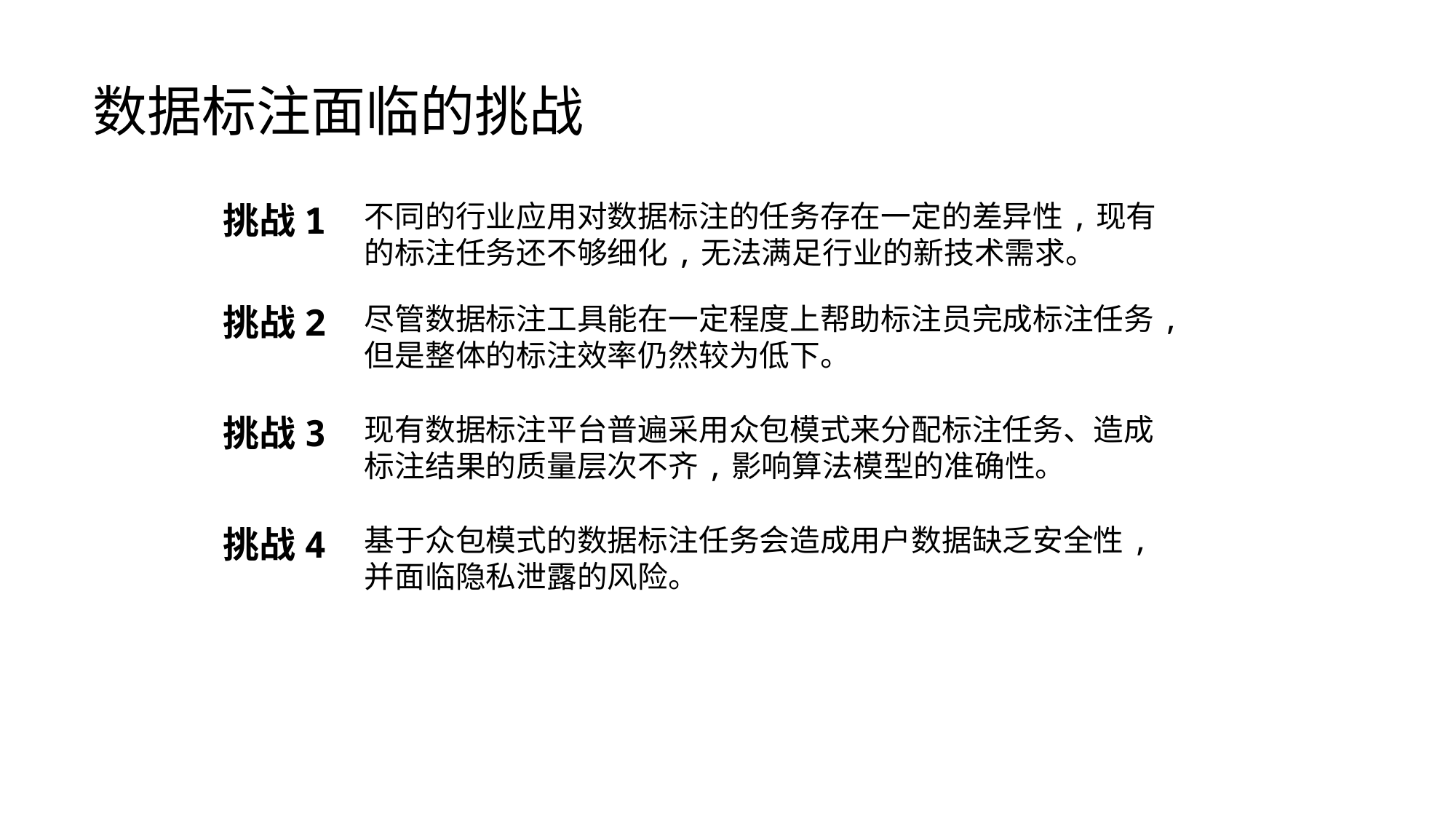

# 数据标注面临的挑战
挑战1
不同的行业应用对数据标注的任务存在一定的差异性,现有的标注任务还不够细化,无法满足行业的新技术需求。
挑战2
尽管数据标注工具能在一定程度上帮助标注员完成标注任务,但是整体的标注效率仍然较为低下。
挑战3
现有数据标注平台普遍采用众包模式来分配标注任务、造成标注结果的质量层次不齐,影响算法模型的准确性。
挑战4
基于众包模式的数据标注任务会造成用户数据缺乏安全性,并面临隐私泄露的风险。